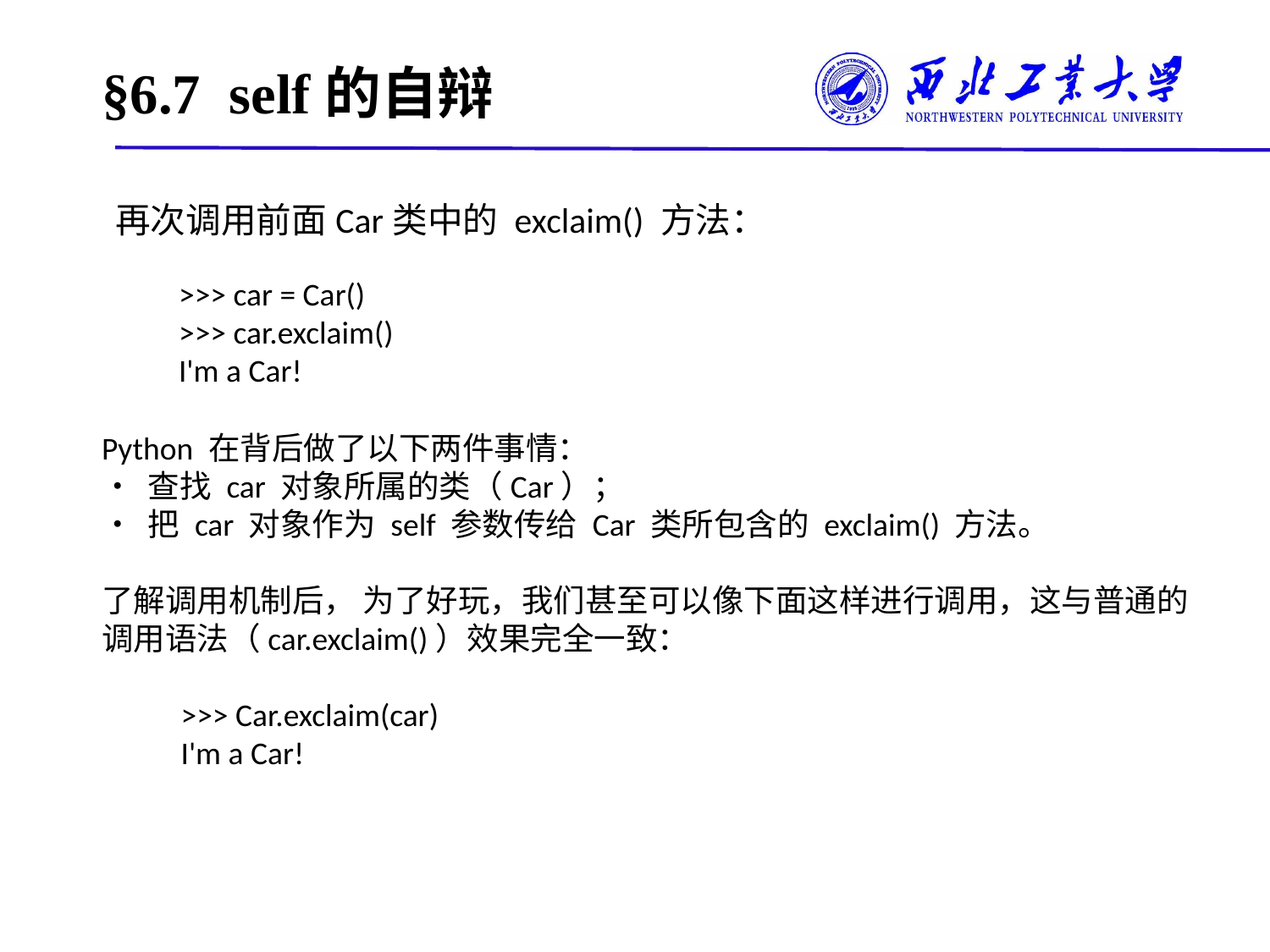

# §6.7  self的自辩
再次调用前面Car类中的 exclaim() 方法：

>>> car = Car()
>>> car.exclaim()
I'm a Car!
Python 在背后做了以下两件事情：
• 查找 car 对象所属的类（Car）；
• 把 car 对象作为 self 参数传给 Car 类所包含的 exclaim() 方法。

了解调用机制后， 为了好玩，我们甚至可以像下面这样进行调用，这与普通的调用语法（car.exclaim()）效果完全一致：

           >>> Car.exclaim(car)
           I'm a Car!